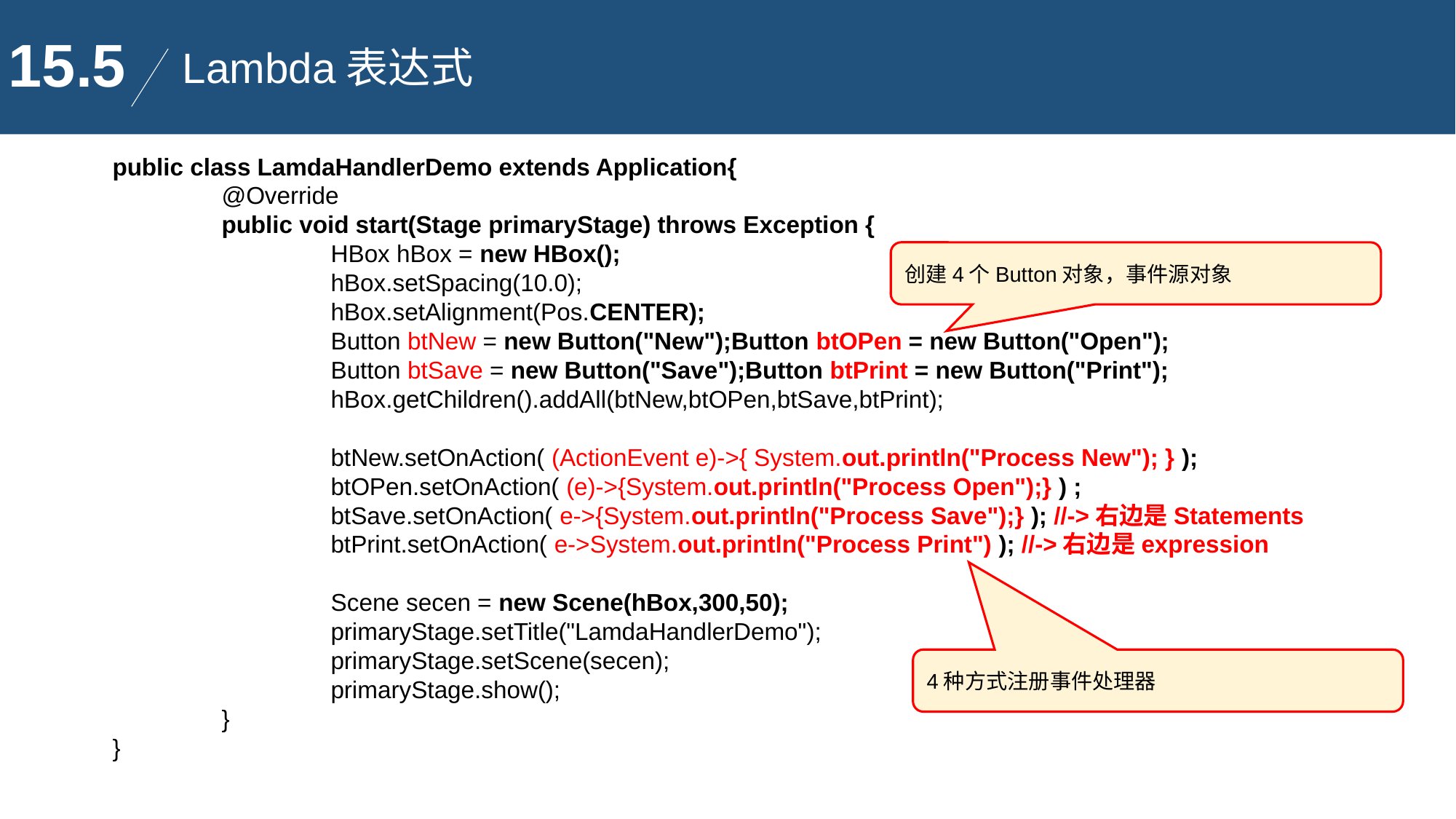

15.5
Lambda表达式
public class LamdaHandlerDemo extends Application{
	@Override
	public void start(Stage primaryStage) throws Exception {
		HBox hBox = new HBox();
		hBox.setSpacing(10.0);
		hBox.setAlignment(Pos.CENTER);
		Button btNew = new Button("New");Button btOPen = new Button("Open");
		Button btSave = new Button("Save");Button btPrint = new Button("Print");
		hBox.getChildren().addAll(btNew,btOPen,btSave,btPrint);

		btNew.setOnAction( (ActionEvent e)->{ System.out.println("Process New"); } );
		btOPen.setOnAction( (e)->{System.out.println("Process Open");} ) ;
		btSave.setOnAction( e->{System.out.println("Process Save");} ); //->右边是Statements
		btPrint.setOnAction( e->System.out.println("Process Print") ); //->右边是expression

		Scene secen = new Scene(hBox,300,50);
		primaryStage.setTitle("LamdaHandlerDemo");
		primaryStage.setScene(secen);
		primaryStage.show();
	}
}
创建4个Button对象，事件源对象
4种方式注册事件处理器